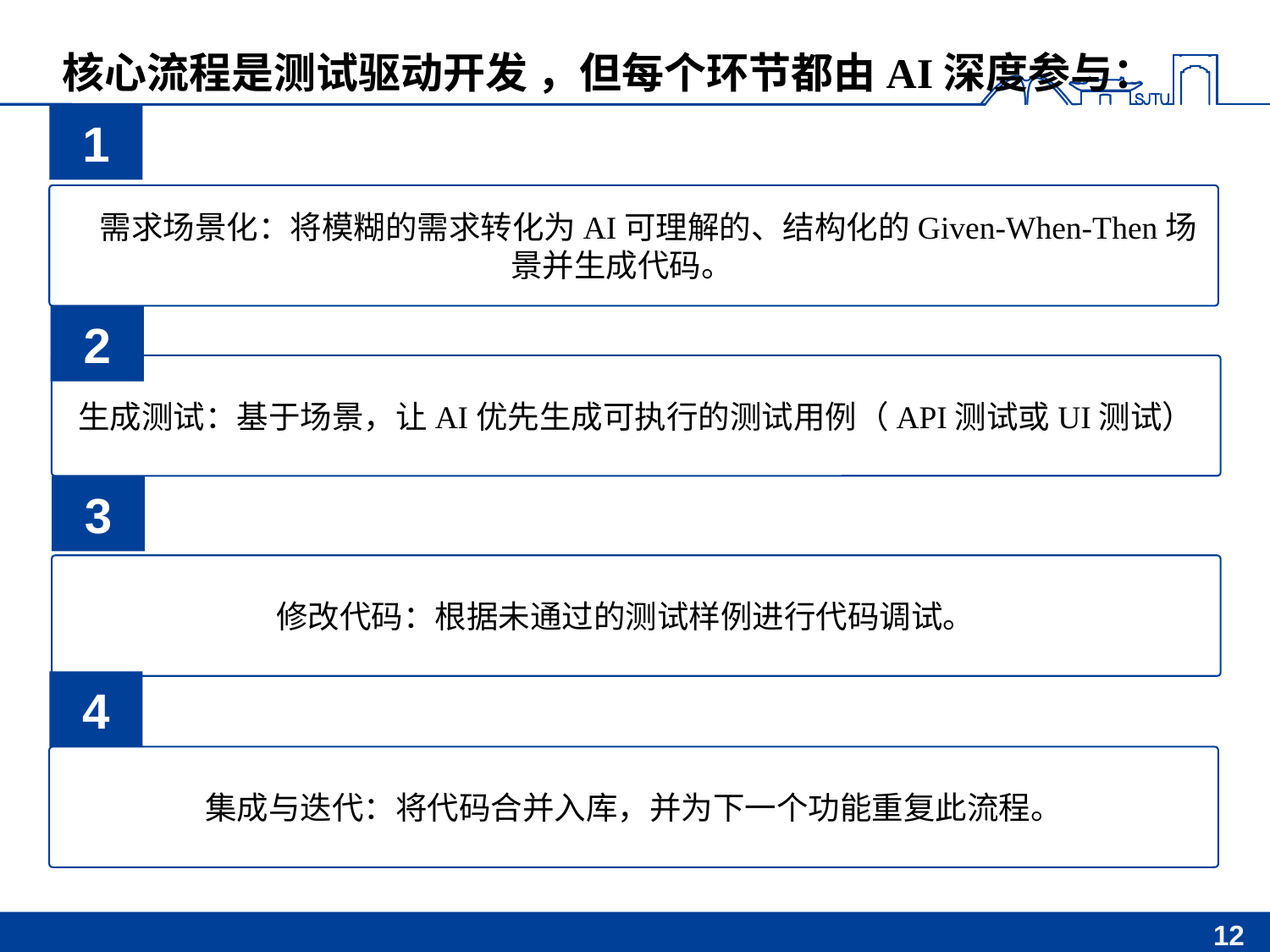

# 核心流程是测试驱动开发 ，但每个环节都由AI深度参与：
1
   需求场景化：将模糊的需求转化为AI可理解的、结构化的Given-When-Then场景并生成代码。1
2
生成测试：基于场景，让AI优先生成可执行的测试用例（API测试或UI测试）。
3
修改代码：根据未通过的测试样例进行代码调试。
4
集成与迭代：将代码合并入库，并为下一个功能重复此流程。